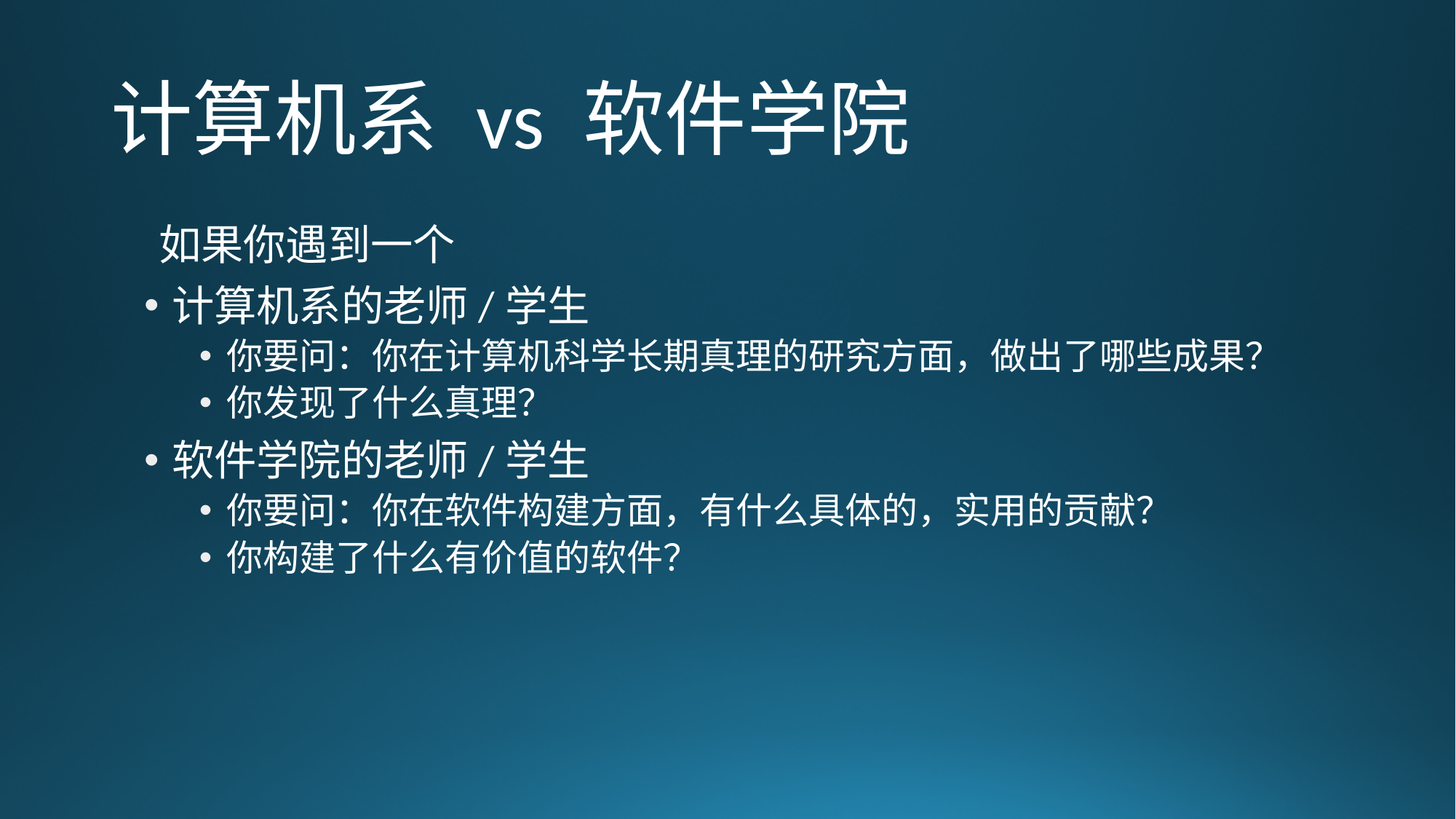

# 计算机系 vs 软件学院
如果你遇到一个
计算机系的老师/学生
你要问：你在计算机科学长期真理的研究方面，做出了哪些成果？
你发现了什么真理？
软件学院的老师/学生
你要问：你在软件构建方面，有什么具体的，实用的贡献？
你构建了什么有价值的软件？